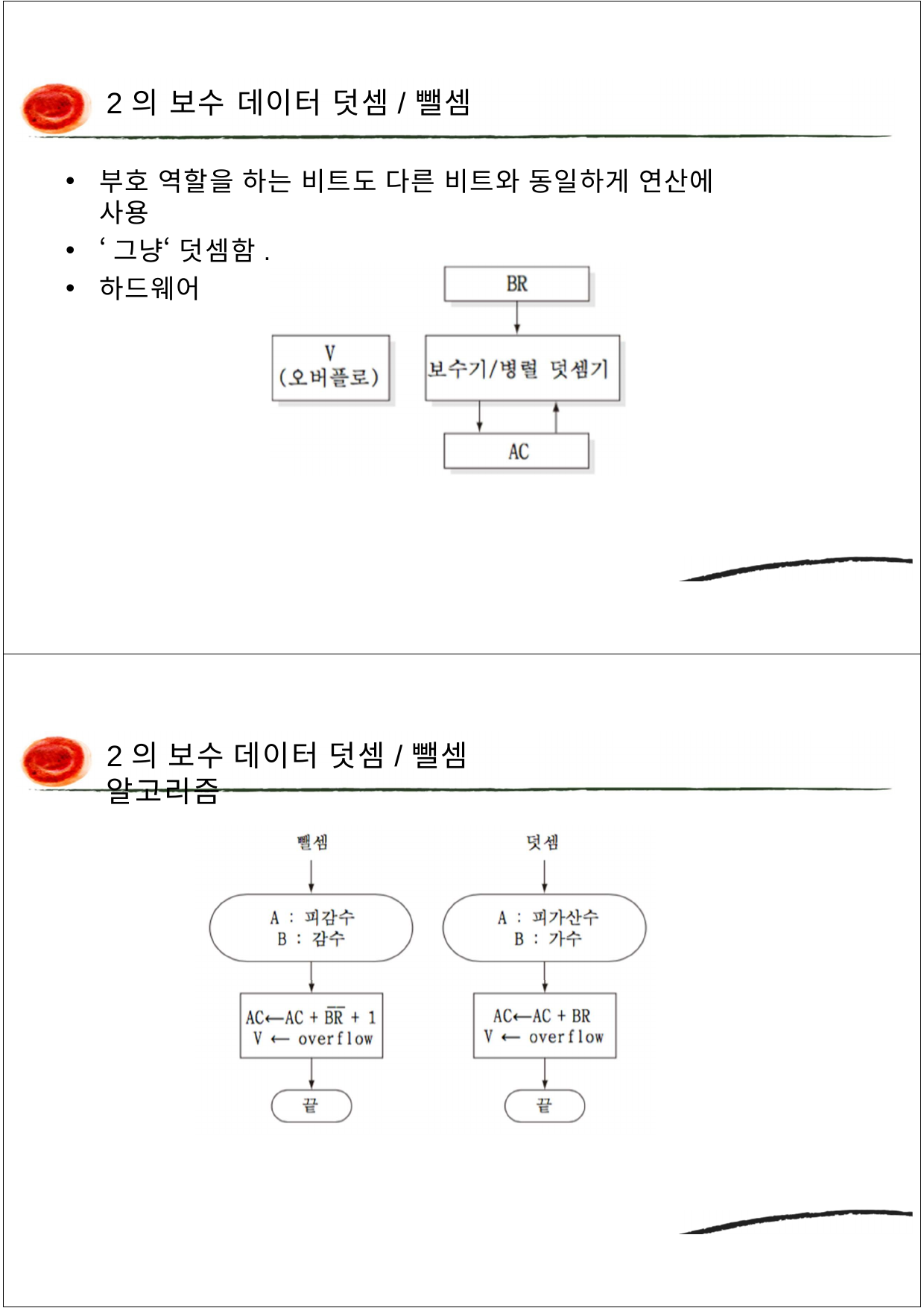

2의 보수 데이터 덧셈/뺄셈

부호 역할을 하는 비트도 다른 비트와 동일하게 연산에 사용
‘그냥‘ 덧셈함.
하드웨어

2의 보수 데이터 덧셈/뺄셈 알고리즘